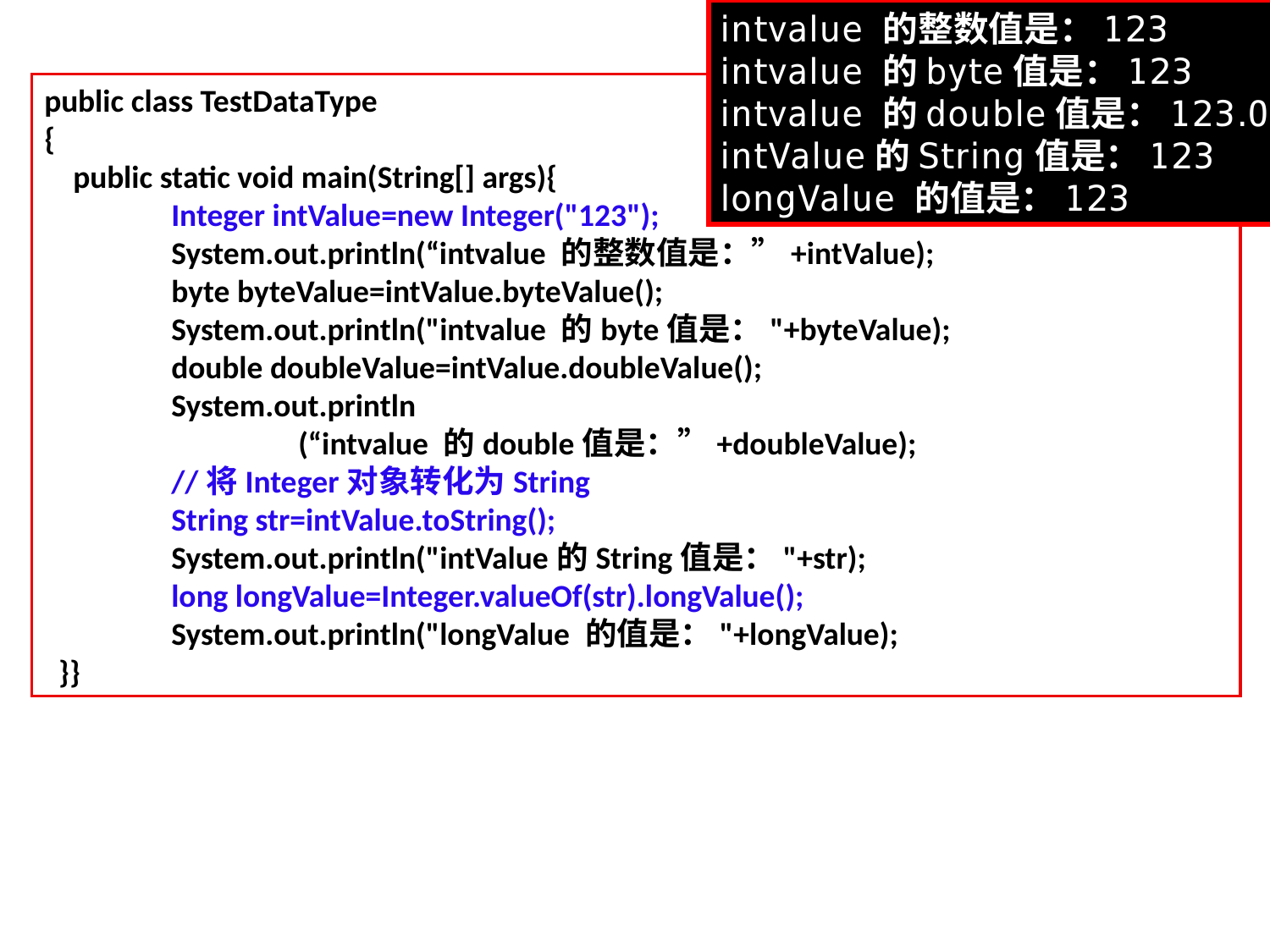

intvalue 的整数值是：123
intvalue 的byte值是：123
intvalue 的double值是：123.0
intValue的String值是：123
longValue 的值是：123
public class TestDataType
{
    public static void main(String[] args){
	Integer intValue=new Integer("123");
	System.out.println(“intvalue 的整数值是：”+intValue);
	byte byteValue=intValue.byteValue();
	System.out.println("intvalue 的byte值是："+byteValue);
	double doubleValue=intValue.doubleValue();
	System.out.println
		(“intvalue 的double值是：”+doubleValue);
	//将Integer对象转化为String
	String str=intValue.toString();
	System.out.println("intValue的String值是："+str);
	long longValue=Integer.valueOf(str).longValue();
	System.out.println("longValue 的值是："+longValue);
  }}